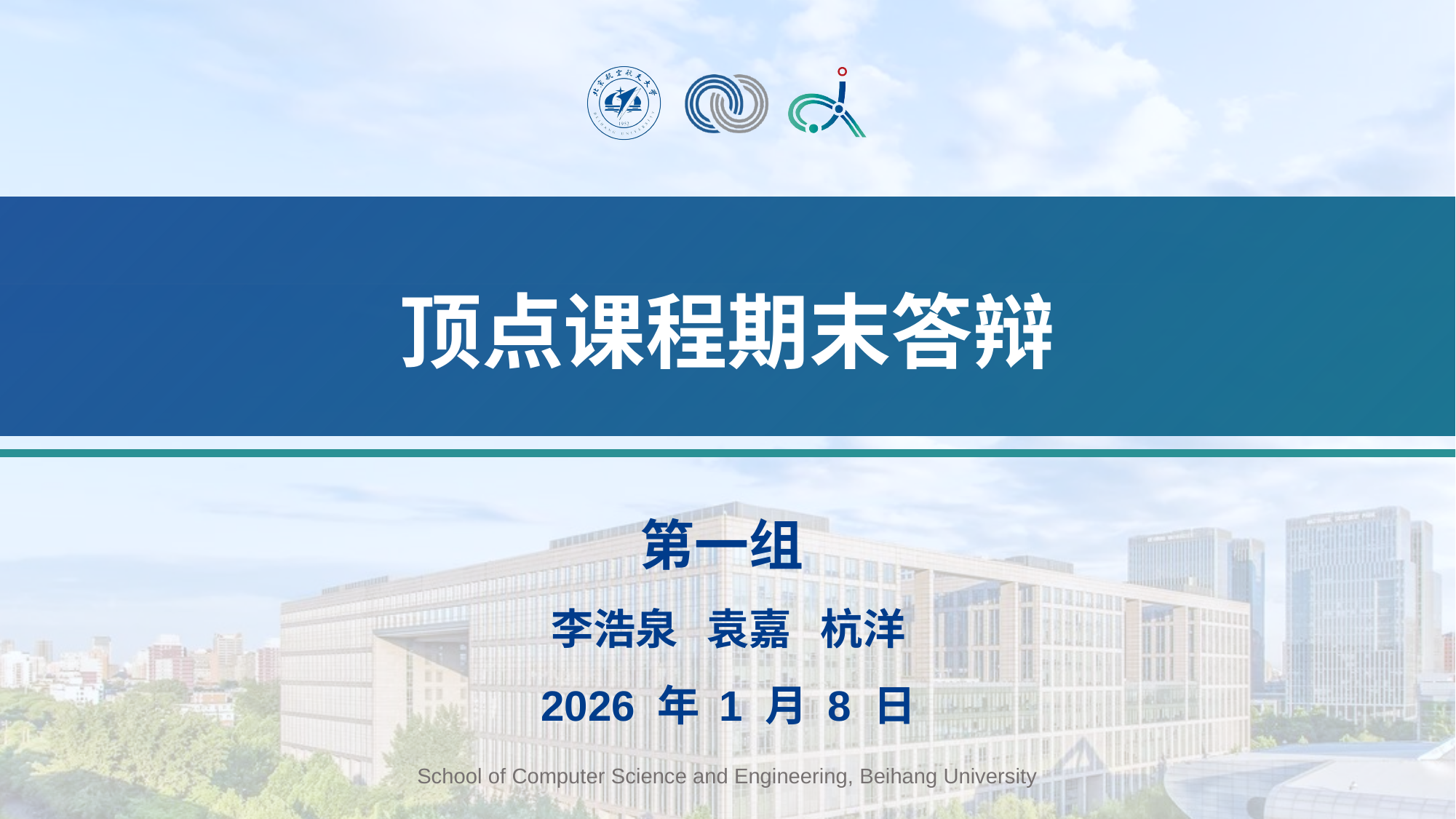

# 顶点课程期末答辩
第一组
李浩泉   袁嘉   杭洋
2026 年 1 月 8 日